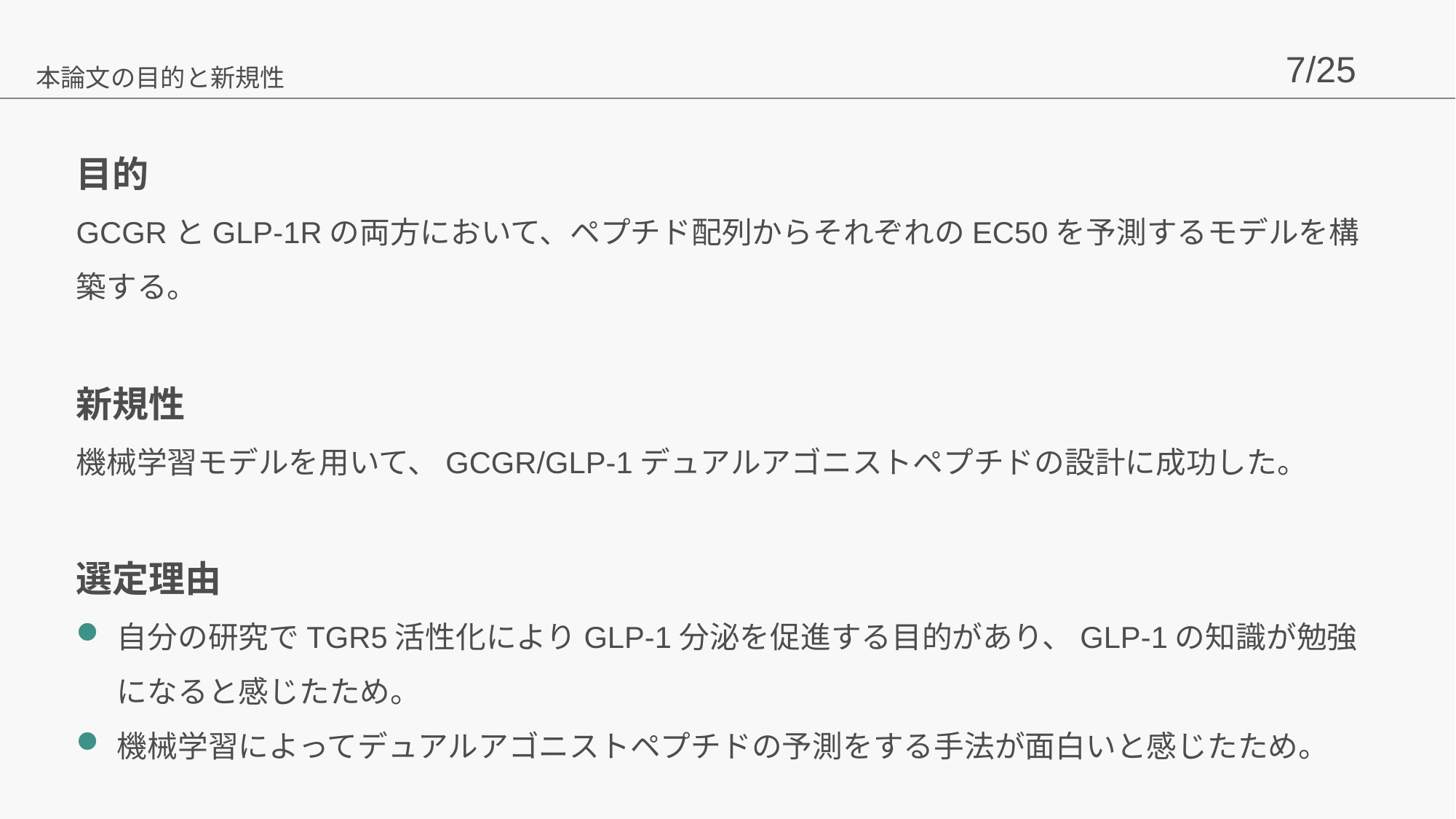

本論文の目的と新規性
目的
GCGRとGLP-1Rの両方において、ペプチド配列からそれぞれのEC50を予測するモデルを構築する。

新規性
機械学習モデルを用いて、GCGR/GLP-1デュアルアゴニストペプチドの設計に成功した。

選定理由
自分の研究でTGR5活性化によりGLP-1分泌を促進する目的があり、GLP-1の知識が勉強になると感じたため。
機械学習によってデュアルアゴニストペプチドの予測をする手法が面白いと感じたため。